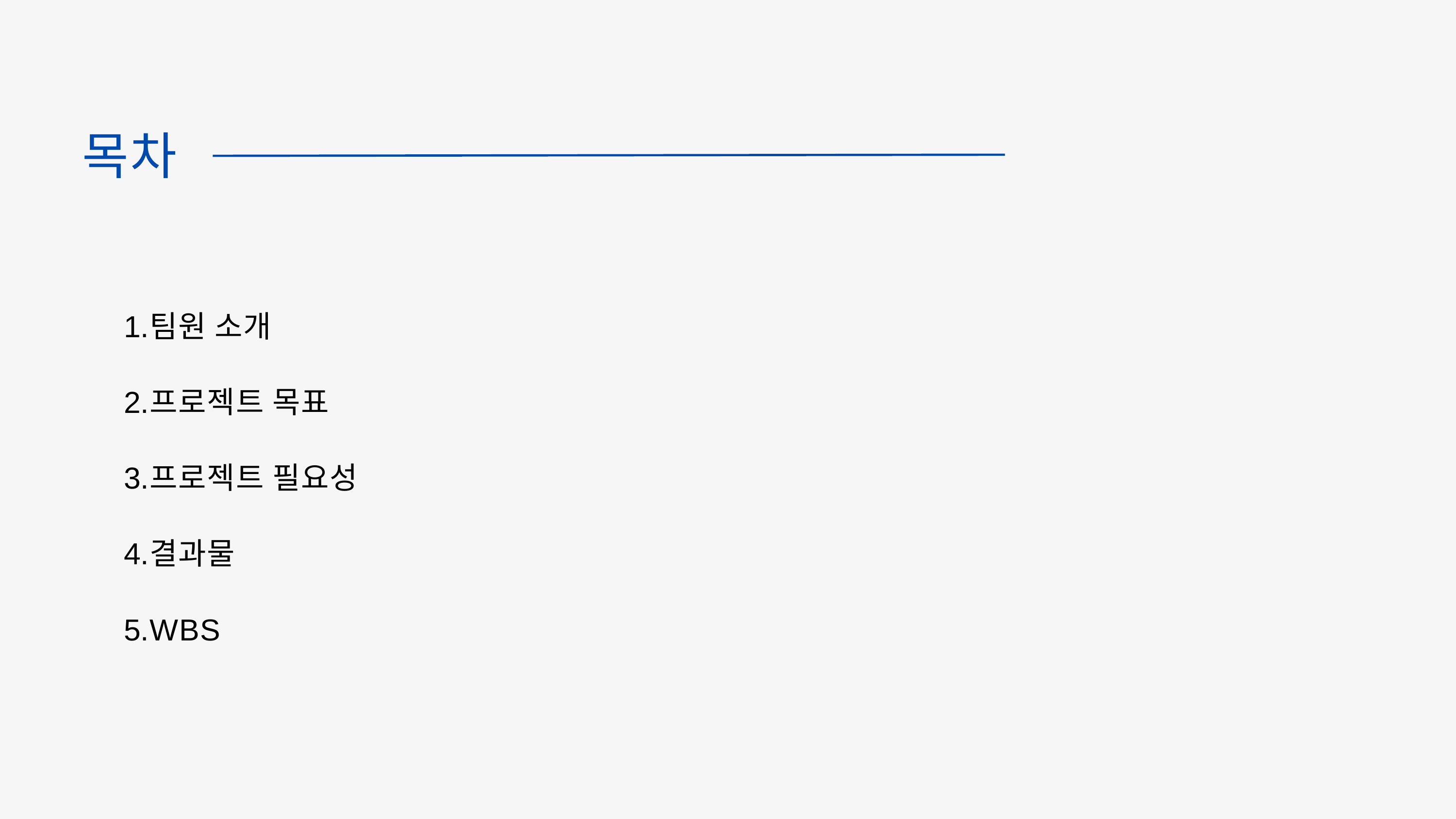

목차

팀원 소개
프로젝트 목표
프로젝트 필요성
결과물
WBS